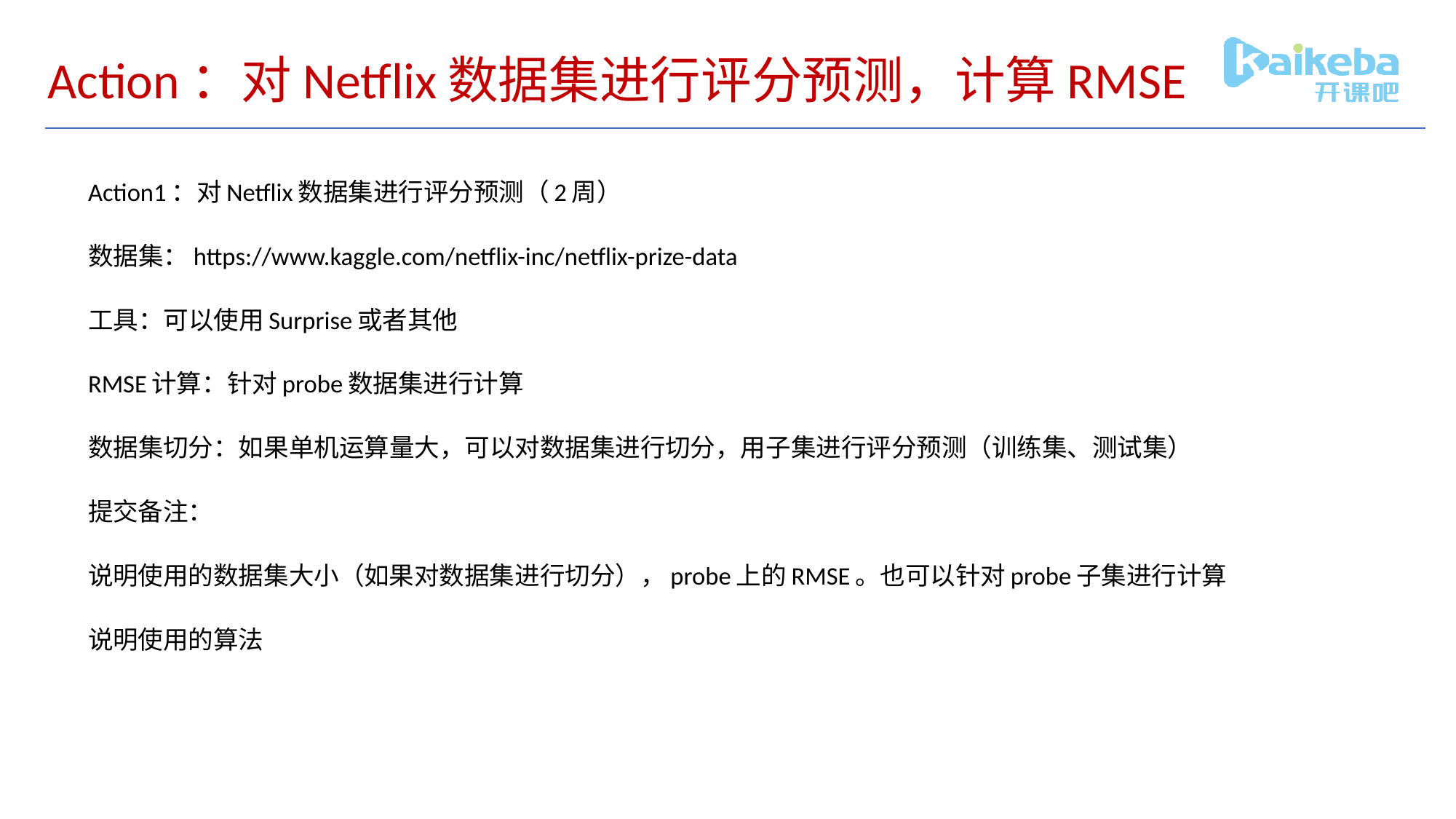

# Action：对Netflix数据集进行评分预测，计算RMSE
Action1：对Netflix数据集进行评分预测（2周）
数据集：https://www.kaggle.com/netflix-inc/netflix-prize-data
工具：可以使用Surprise或者其他
RMSE计算：针对probe数据集进行计算
数据集切分：如果单机运算量大，可以对数据集进行切分，用子集进行评分预测（训练集、测试集）
提交备注：
说明使用的数据集大小（如果对数据集进行切分），probe上的RMSE。也可以针对probe子集进行计算
说明使用的算法